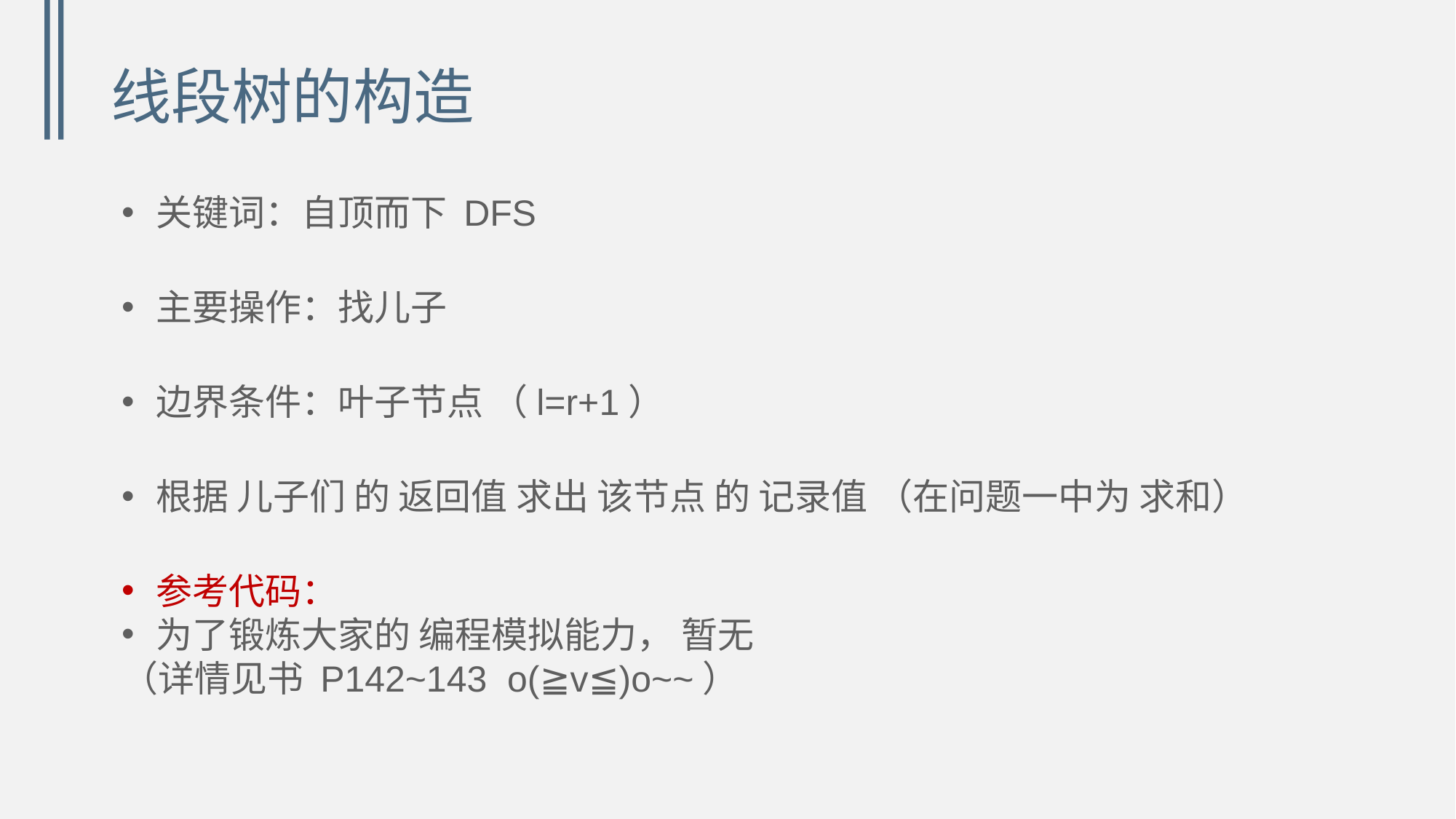

# 线段树的构造
关键词：自顶而下 DFS

主要操作：找儿子

边界条件：叶子节点 （l=r+1）

根据 儿子们 的 返回值 求出 该节点 的 记录值 （在问题一中为 求和）

参考代码：
为了锻炼大家的 编程模拟能力， 暂无
（详情见书 P142~143  o(≧v≦)o~~）